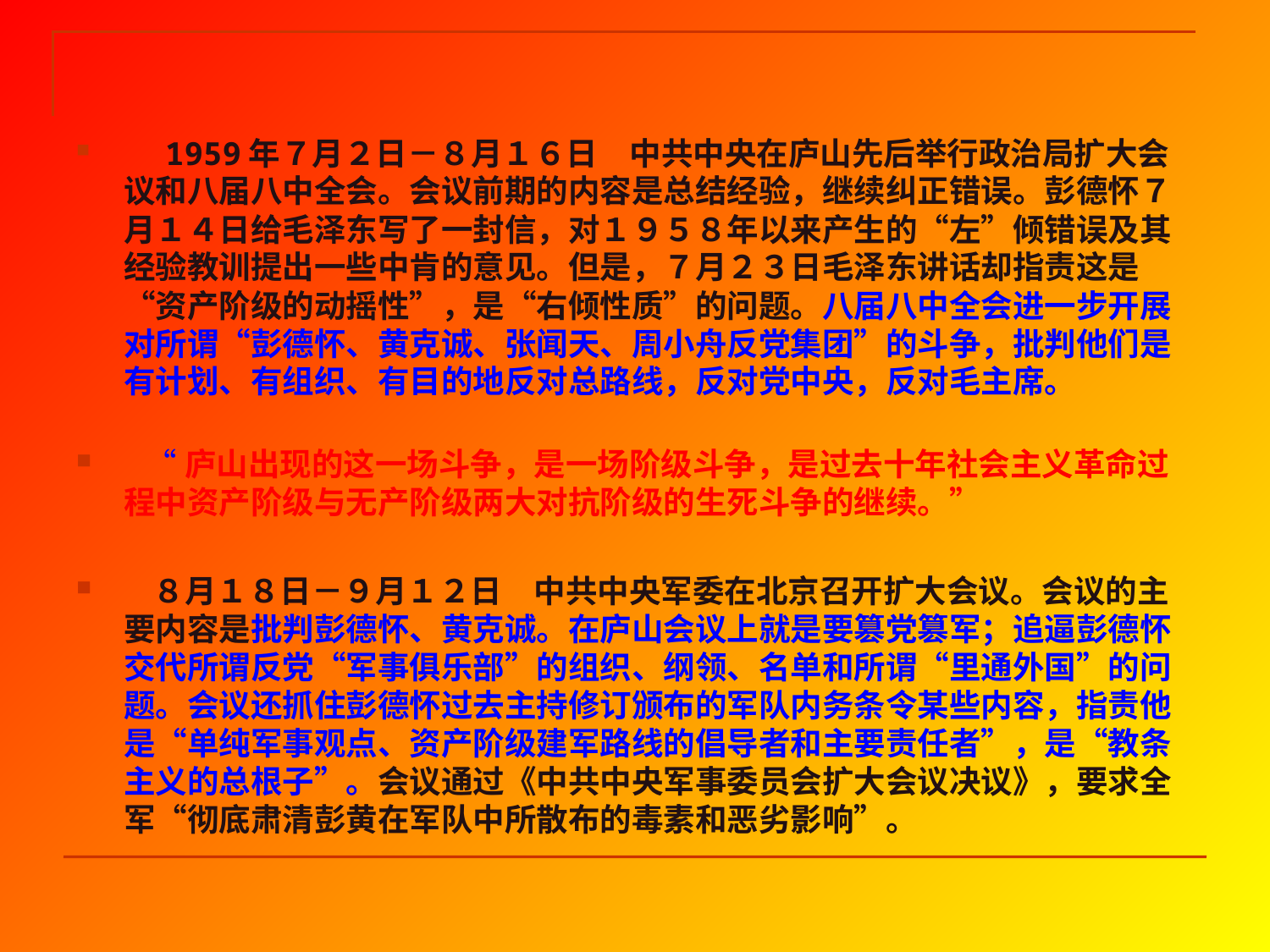

1959年７月２日－８月１６日　中共中央在庐山先后举行政治局扩大会议和八届八中全会。会议前期的内容是总结经验，继续纠正错误。彭德怀７月１４日给毛泽东写了一封信，对１９５８年以来产生的“左”倾错误及其经验教训提出一些中肯的意见。但是，７月２３日毛泽东讲话却指责这是“资产阶级的动摇性”，是“右倾性质”的问题。八届八中全会进一步开展对所谓“彭德怀、黄克诚、张闻天、周小舟反党集团”的斗争，批判他们是有计划、有组织、有目的地反对总路线，反对党中央，反对毛主席。
   “庐山出现的这一场斗争，是一场阶级斗争，是过去十年社会主义革命过程中资产阶级与无产阶级两大对抗阶级的生死斗争的继续。”

   ８月１８日－９月１２日　中共中央军委在北京召开扩大会议。会议的主要内容是批判彭德怀、黄克诚。在庐山会议上就是要篡党篡军；追逼彭德怀交代所谓反党“军事俱乐部”的组织、纲领、名单和所谓“里通外国”的问题。会议还抓住彭德怀过去主持修订颁布的军队内务条令某些内容，指责他是“单纯军事观点、资产阶级建军路线的倡导者和主要责任者”，是“教条主义的总根子”。会议通过《中共中央军事委员会扩大会议决议》，要求全军“彻底肃清彭黄在军队中所散布的毒素和恶劣影响”。